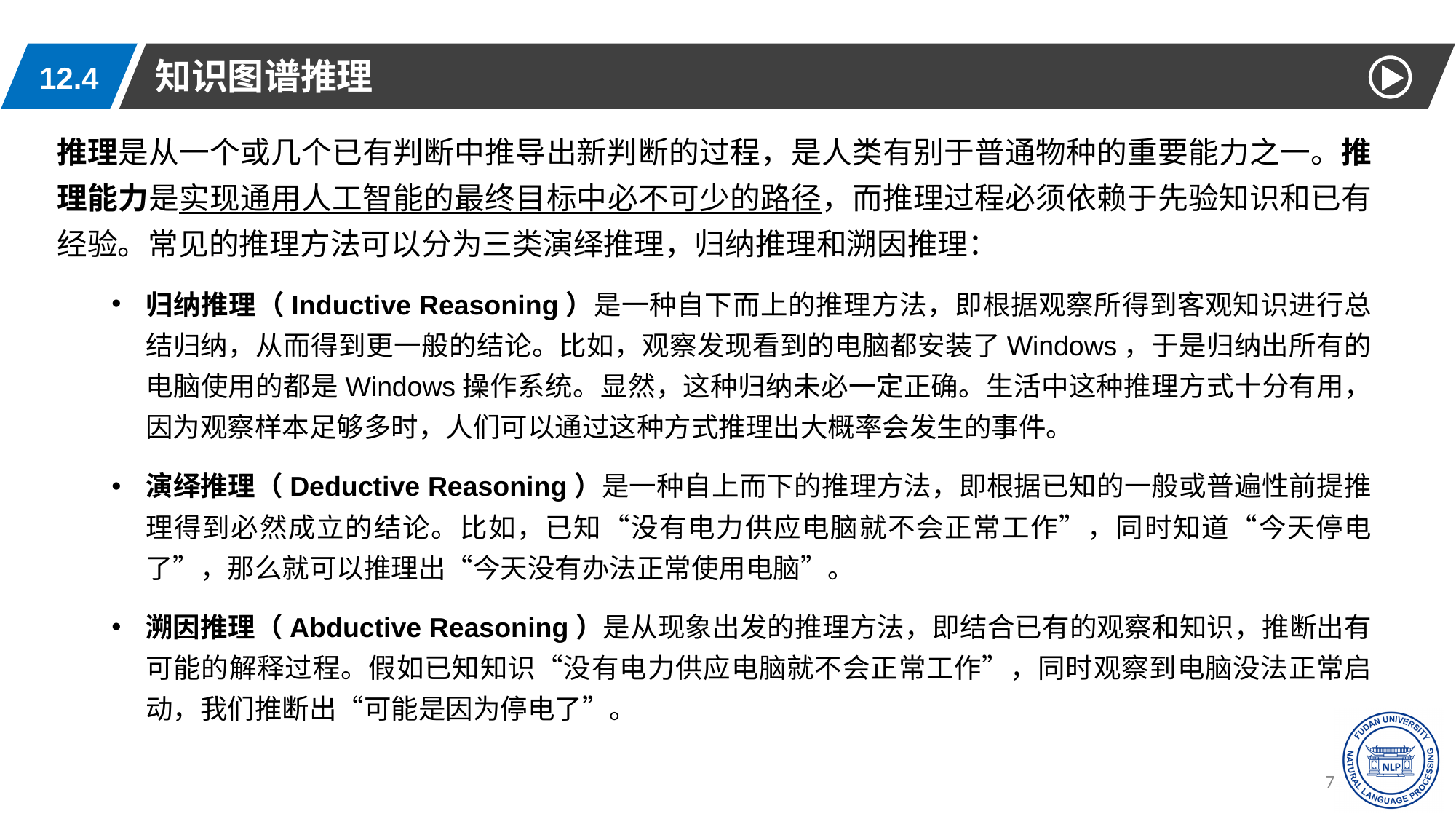

知识图谱推理
12.4

推理是从一个或几个已有判断中推导出新判断的过程，是人类有别于普通物种的重要能力之一。推理能力是实现通用人工智能的最终目标中必不可少的路径，而推理过程必须依赖于先验知识和已有经验。常见的推理方法可以分为三类演绎推理，归纳推理和溯因推理：
归纳推理（Inductive Reasoning）是一种自下而上的推理方法，即根据观察所得到客观知识进行总结归纳，从而得到更一般的结论。比如，观察发现看到的电脑都安装了Windows，于是归纳出所有的电脑使用的都是Windows操作系统。显然，这种归纳未必一定正确。生活中这种推理方式十分有用，因为观察样本足够多时，人们可以通过这种方式推理出大概率会发生的事件。
演绎推理（Deductive Reasoning）是一种自上而下的推理方法，即根据已知的一般或普遍性前提推理得到必然成立的结论。比如，已知“没有电力供应电脑就不会正常工作”，同时知道“今天停电了”，那么就可以推理出“今天没有办法正常使用电脑”。
溯因推理（Abductive Reasoning）是从现象出发的推理方法，即结合已有的观察和知识，推断出有可能的解释过程。假如已知知识“没有电力供应电脑就不会正常工作”，同时观察到电脑没法正常启动，我们推断出“可能是因为停电了”。
72